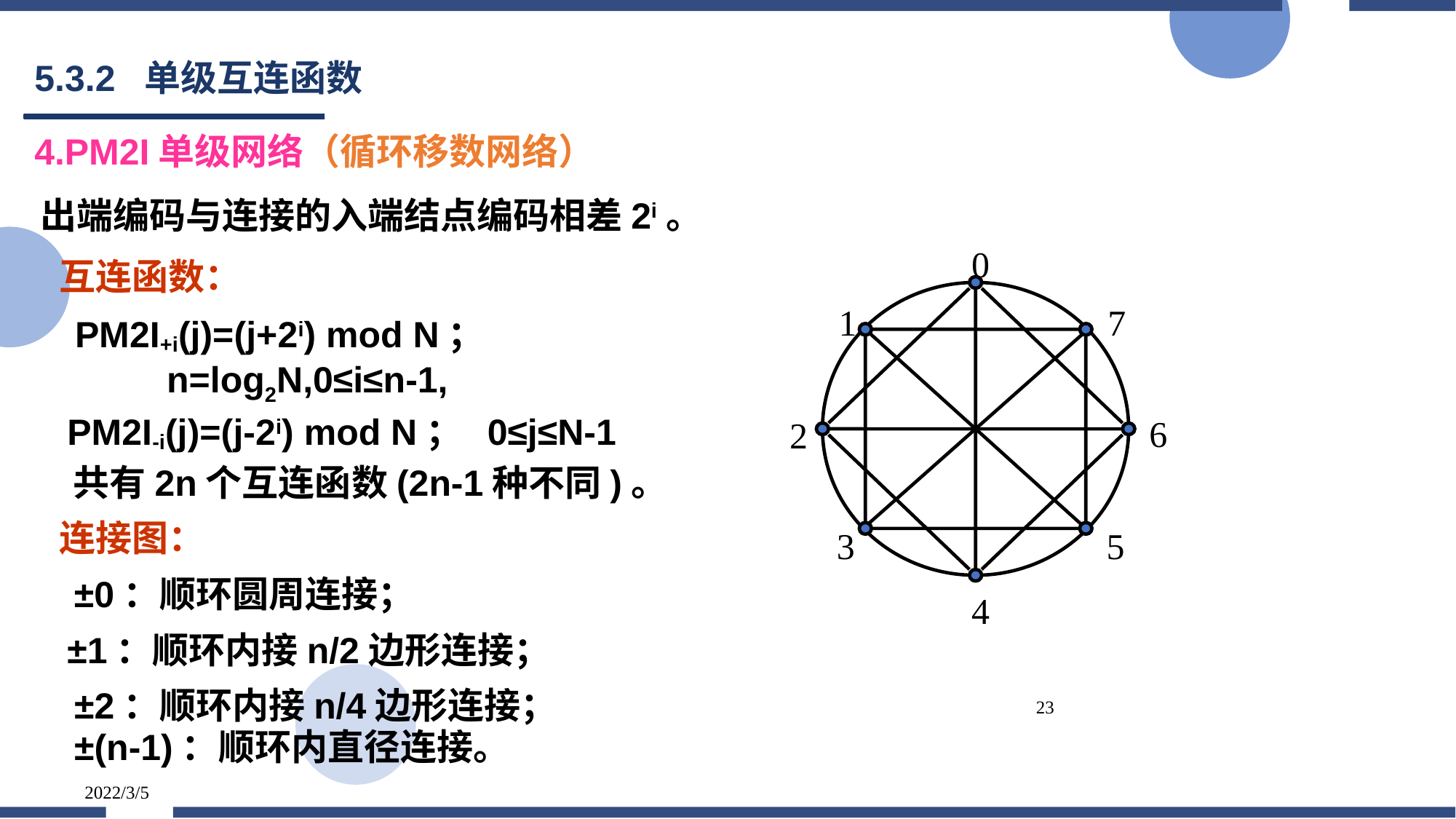

# 5.3.2  单级互连函数
4.PM2I单级网络（循环移数网络）
  出端编码与连接的入端结点编码相差2i。
0

1
7

6
2

5
3

4
  互连函数：
    PM2I+i(j)=(j+2i) mod N；
             n=log2N,0≤i≤n-1,
    PM2I-i(j)=(j-2i) mod N；  0≤j≤N-1
    共有2n个互连函数(2n-1种不同)。
  连接图：
    ±0：顺环圆周连接；
    ±1：顺环内接n/2边形连接；
    ±2：顺环内接n/4边形连接；
23
    ±(n-1)：顺环内直径连接。

2022/3/5